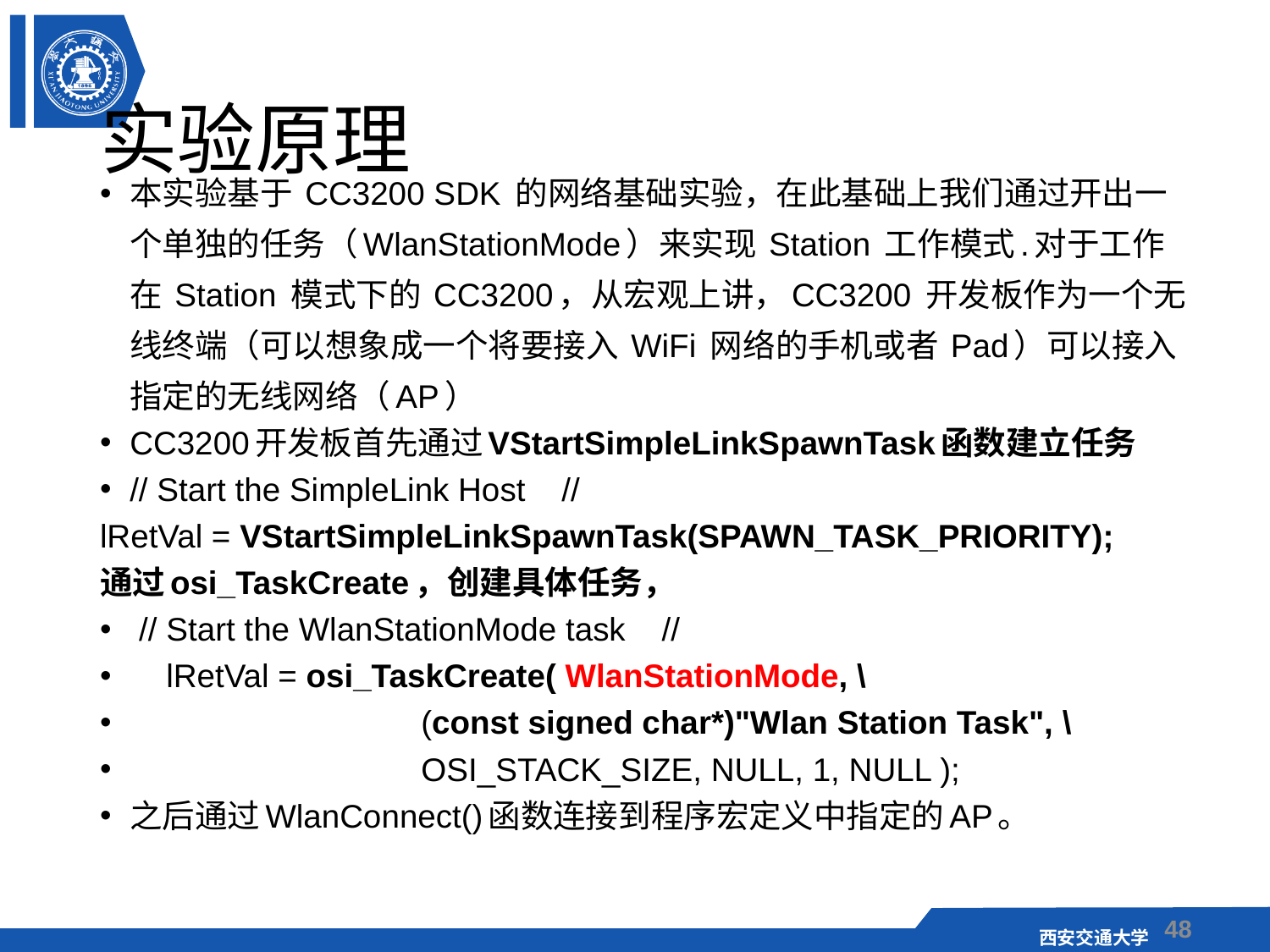

# 实验原理
本实验基于 CC3200 SDK 的网络基础实验，在此基础上我们通过开出一个单独的任务（WlanStationMode）来实现 Station 工作模式.对于工作在 Station 模式下的 CC3200，从宏观上讲，CC3200 开发板作为一个无线终端（可以想象成一个将要接入 WiFi 网络的手机或者 Pad）可以接入指定的无线网络（AP）
CC3200开发板首先通过VStartSimpleLinkSpawnTask函数建立任务
// Start the SimpleLink Host    //
lRetVal = VStartSimpleLinkSpawnTask(SPAWN_TASK_PRIORITY);
通过osi_TaskCreate，创建具体任务，
 // Start the WlanStationMode task    //
    lRetVal = osi_TaskCreate( WlanStationMode, \
                                (const signed char*)"Wlan Station Task", \
                                OSI_STACK_SIZE, NULL, 1, NULL );
之后通过WlanConnect()函数连接到程序宏定义中指定的AP。

48